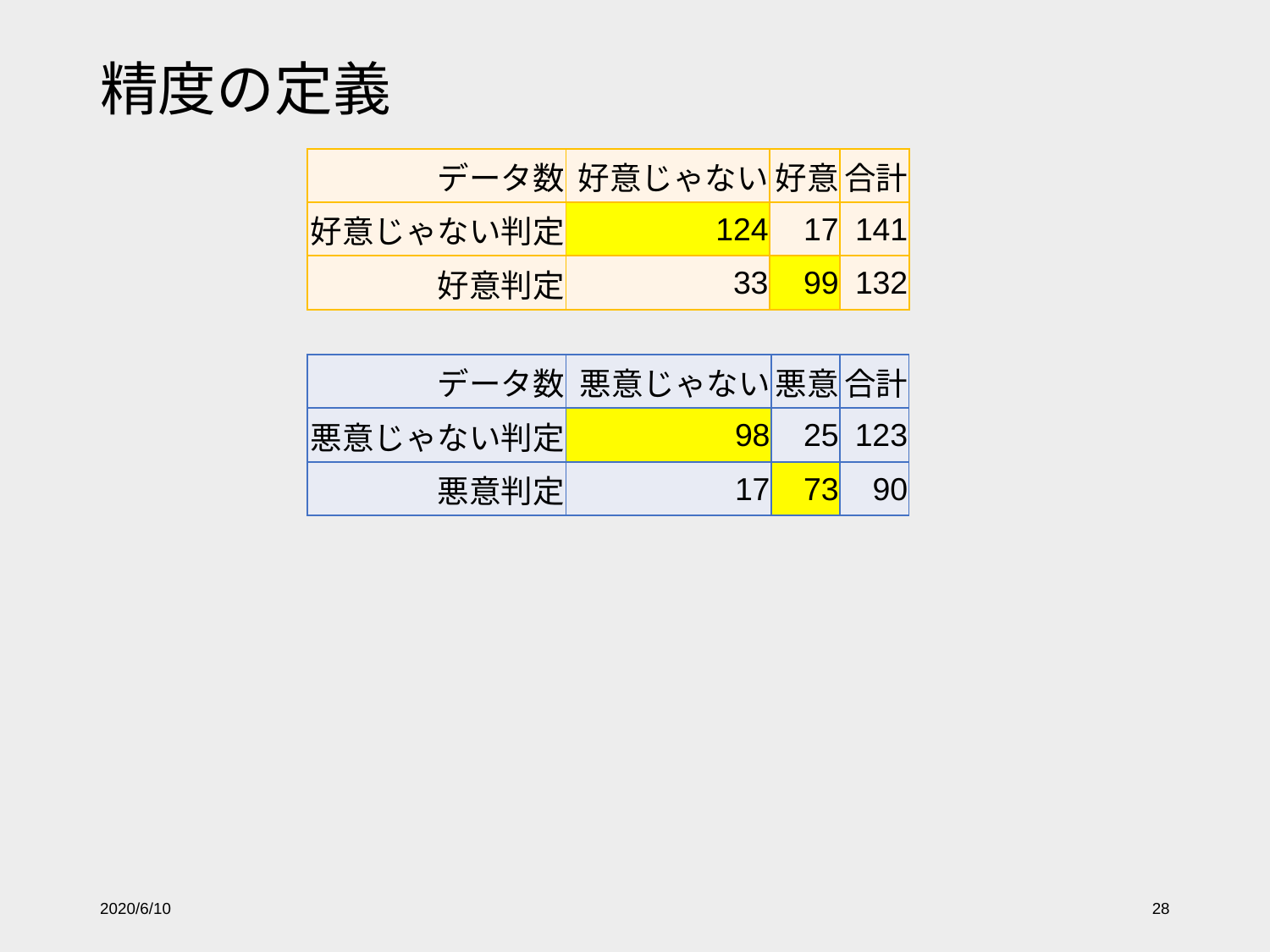

# 精度の定義
| データ数 | 好意じゃない | 好意 | 合計 |
| --- | --- | --- | --- |
| 好意じゃない判定 | 124 | 17 | 141 |
| 好意判定 | 33 | 99 | 132 |
| データ数 | 悪意じゃない | 悪意 | 合計 |
| --- | --- | --- | --- |
| 悪意じゃない判定 | 98 | 25 | 123 |
| 悪意判定 | 17 | 73 | 90 |
2020/6/10
28